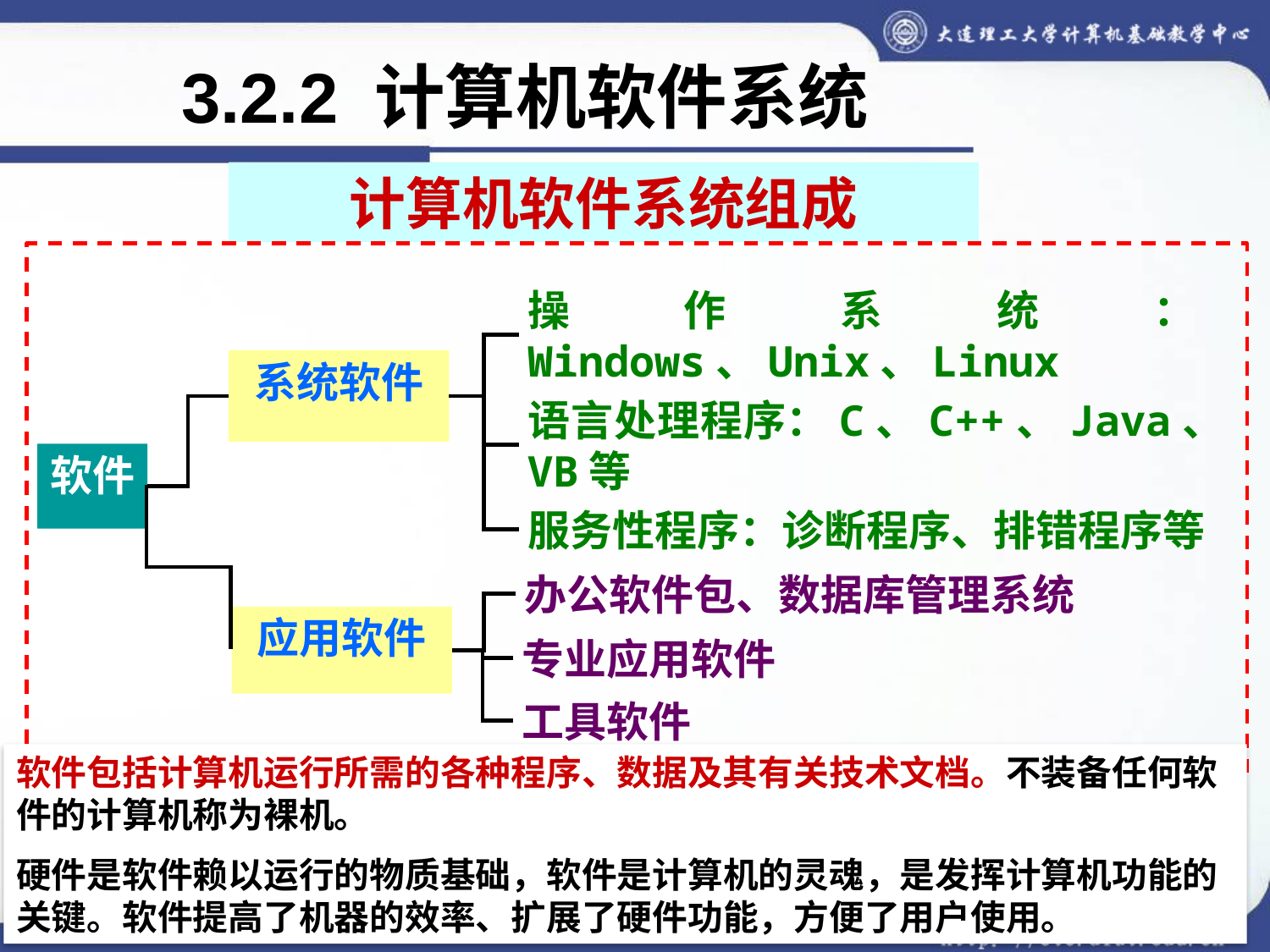

# 3.2.2 计算机软件系统
计算机软件系统组成

操作系统：Windows、Unix、Linux
系统软件
语言处理程序：C、C++、Java、VB等
软件
服务性程序：诊断程序、排错程序等
办公软件包、数据库管理系统
应用软件
专业应用软件
工具软件
软件包括计算机运行所需的各种程序、数据及其有关技术文档。不装备任何软件的计算机称为裸机。
硬件是软件赖以运行的物质基础，软件是计算机的灵魂，是发挥计算机功能的关键。软件提高了机器的效率、扩展了硬件功能，方便了用户使用。